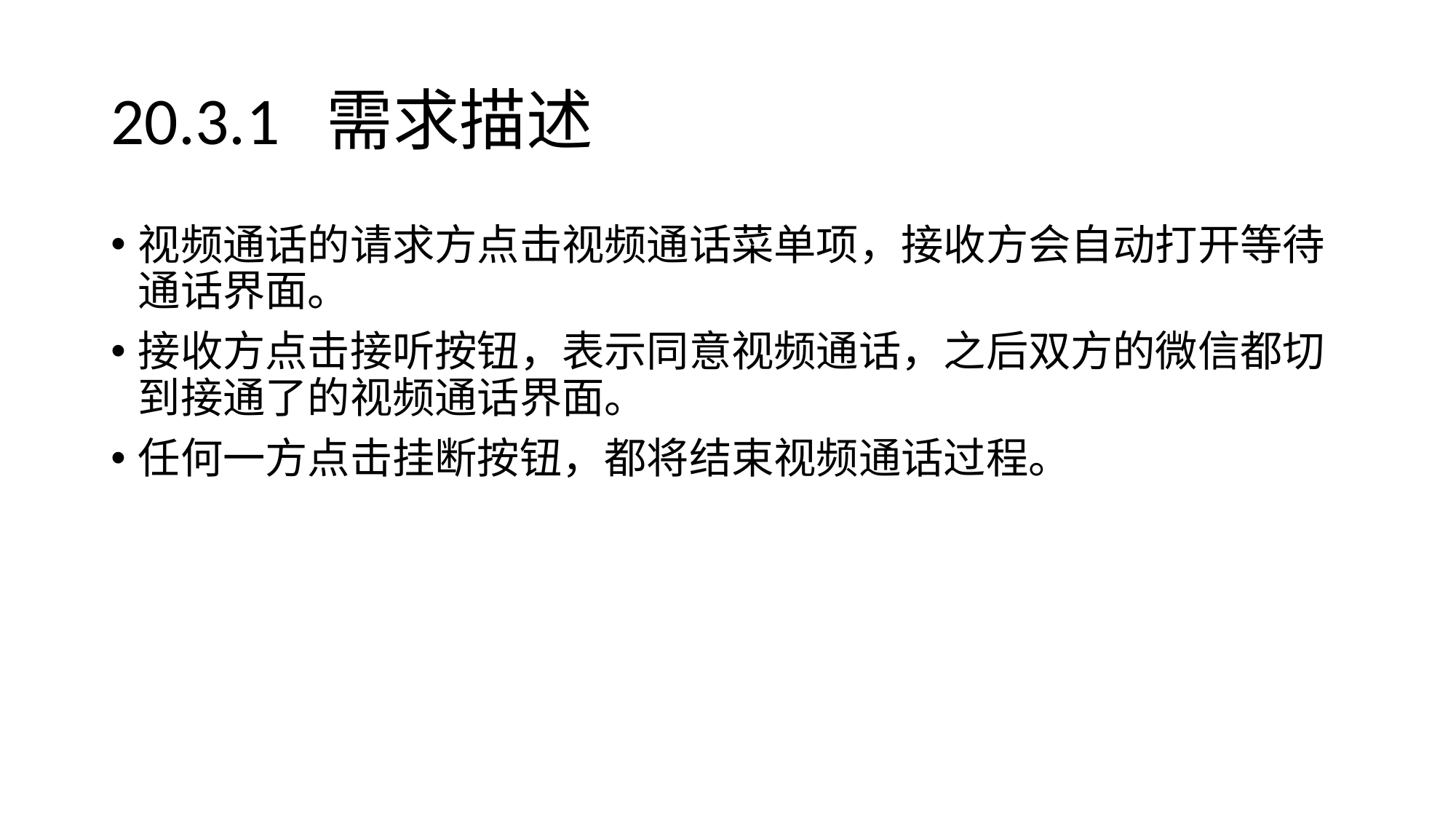

# 20.3.1  需求描述
视频通话的请求方点击视频通话菜单项，接收方会自动打开等待通话界面。
接收方点击接听按钮，表示同意视频通话，之后双方的微信都切到接通了的视频通话界面。
任何一方点击挂断按钮，都将结束视频通话过程。